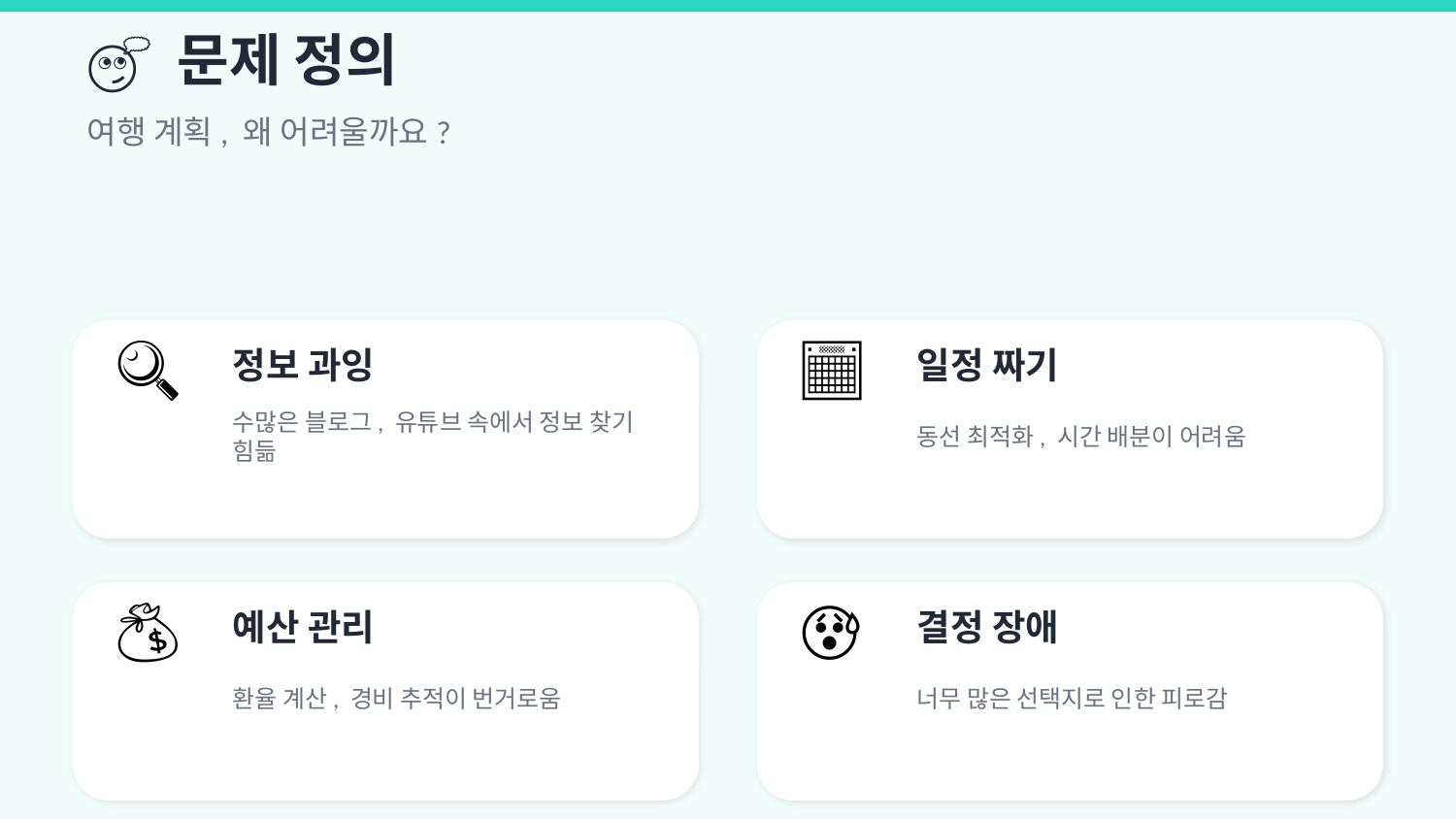

🤔 문제 정의
여행 계획, 왜 어려울까요?

🔍
정보 과잉
📅
일정 짜기
수많은 블로그, 유튜브 속에서 정보 찾기 힘듦
동선 최적화, 시간 배분이 어려움

💰
예산 관리
😰
결정 장애
환율 계산, 경비 추적이 번거로움
너무 많은 선택지로 인한 피로감